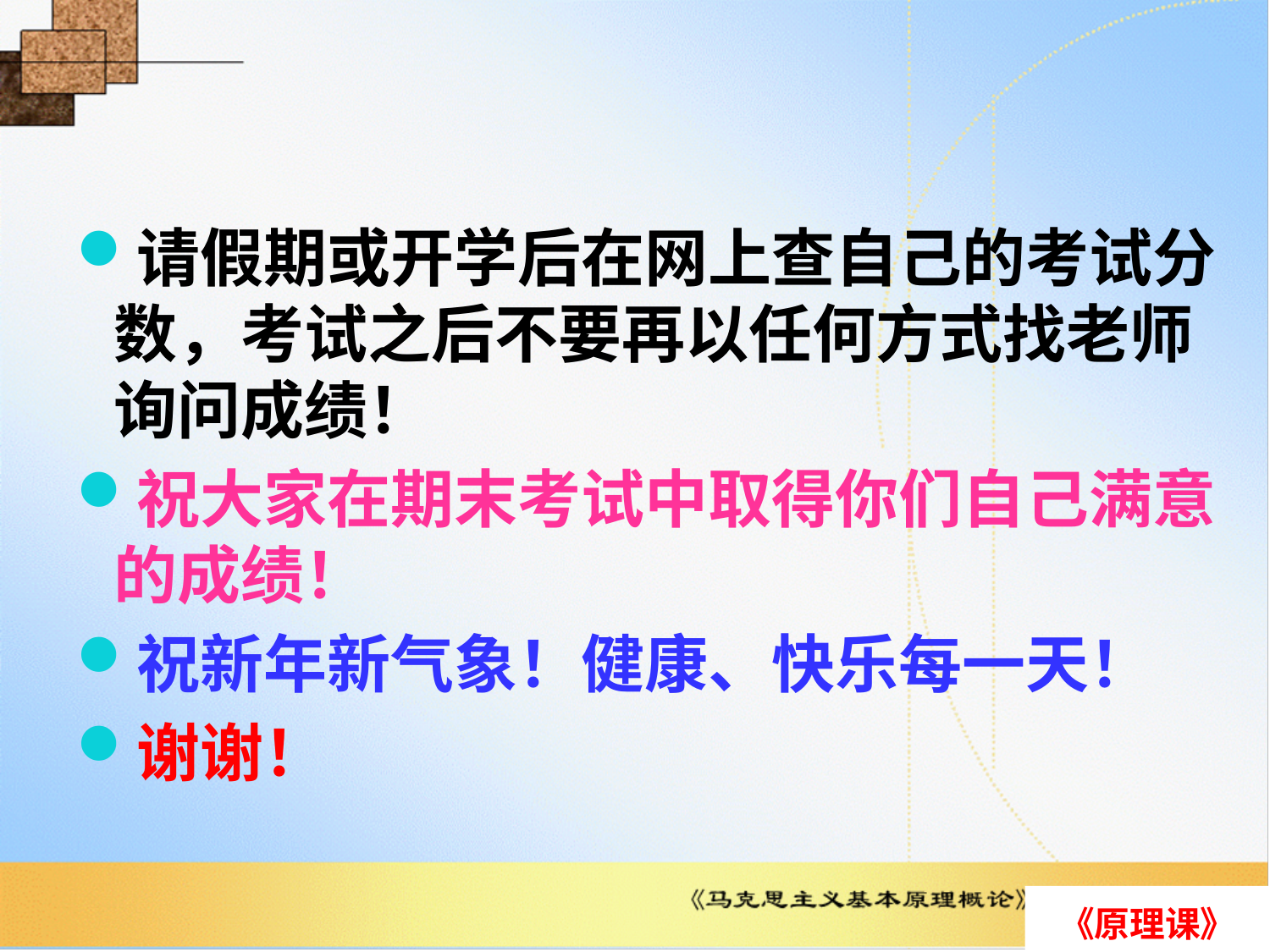

#
请假期或开学后在网上查自己的考试分数，考试之后不要再以任何方式找老师询问成绩！
祝大家在期末考试中取得你们自己满意的成绩！
祝新年新气象！健康、快乐每一天！
谢谢！

《原理课》